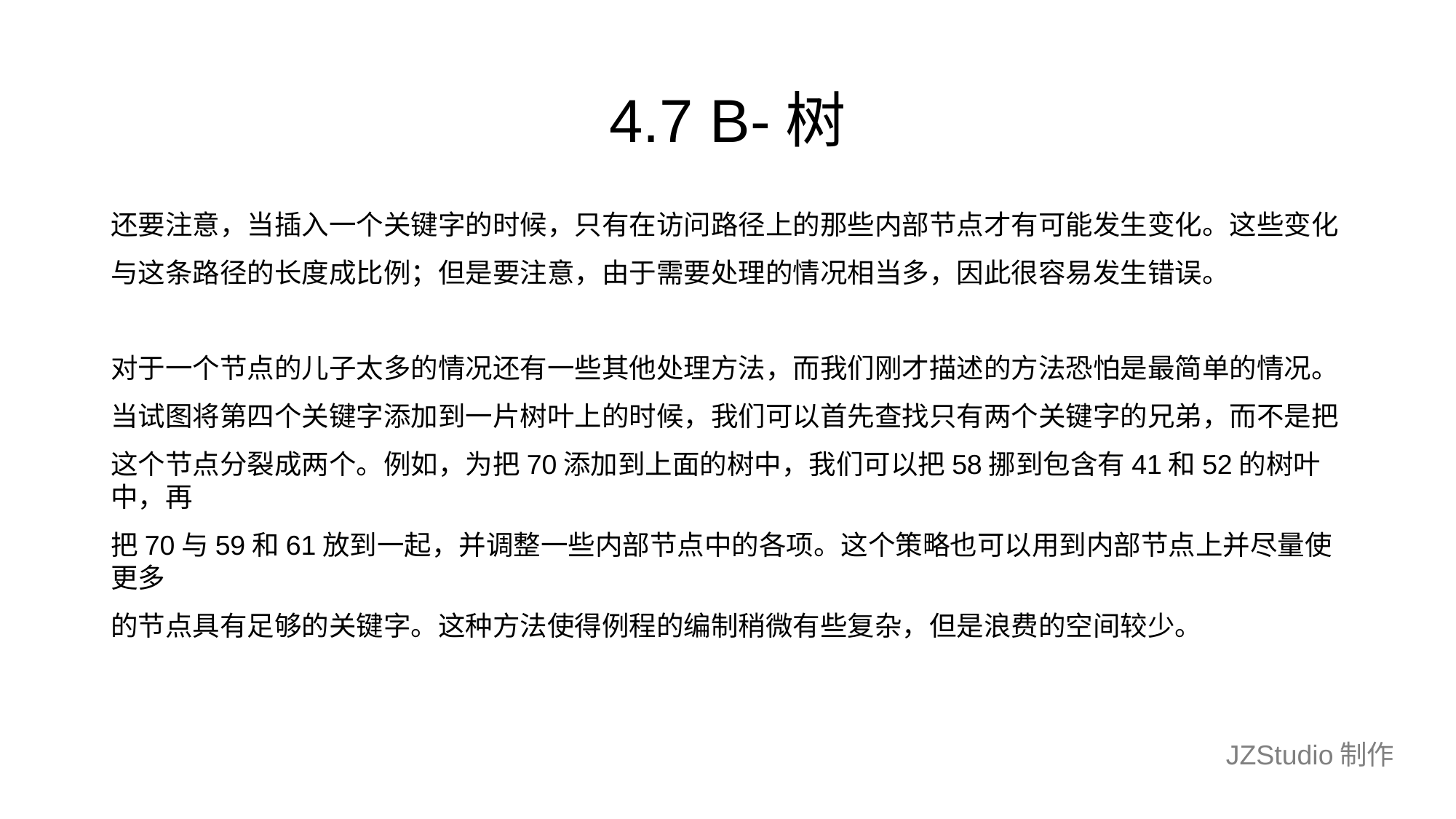

# 4.7 B-树
还要注意，当插入一个关键字的时候，只有在访问路径上的那些内部节点才有可能发生变化。这些变化
与这条路径的长度成比例；但是要注意，由于需要处理的情况相当多，因此很容易发生错误。

对于一个节点的儿子太多的情况还有一些其他处理方法，而我们刚才描述的方法恐怕是最简单的情况。
当试图将第四个关键字添加到一片树叶上的时候，我们可以首先查找只有两个关键字的兄弟，而不是把
这个节点分裂成两个。例如，为把70添加到上面的树中，我们可以把58挪到包含有41和52的树叶中，再
把70与59和61放到一起，并调整一些内部节点中的各项。这个策略也可以用到内部节点上并尽量使更多
的节点具有足够的关键字。这种方法使得例程的编制稍微有些复杂，但是浪费的空间较少。